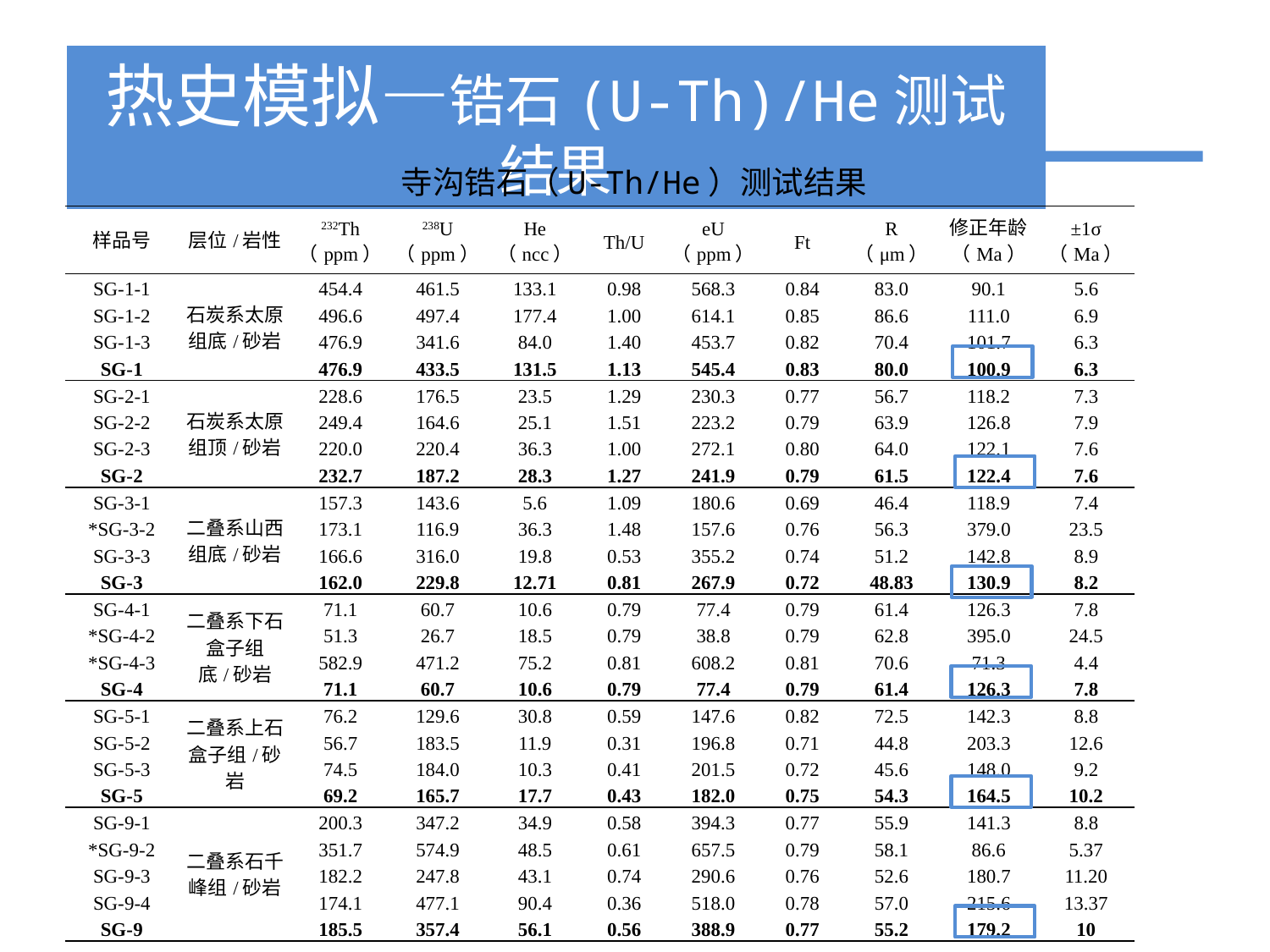

热史模拟—锆石(U-Th)/He测试结果

寺沟锆石（U-Th/He）测试结果
| 样品号 | 层位/岩性 | 232Th （ppm） | 238U （ppm） | He （ncc） | Th/U | eU （ppm） | Ft | R （μm） | 修正年龄 （Ma） | ±1σ （Ma） |
| --- | --- | --- | --- | --- | --- | --- | --- | --- | --- | --- |
| SG-1-1 | 石炭系太原组底/砂岩 | 454.4 | 461.5 | 133.1 | 0.98 | 568.3 | 0.84 | 83.0 | 90.1 | 5.6 |
| SG-1-2 |  | 496.6 | 497.4 | 177.4 | 1.00 | 614.1 | 0.85 | 86.6 | 111.0 | 6.9 |
| SG-1-3 |  | 476.9 | 341.6 | 84.0 | 1.40 | 453.7 | 0.82 | 70.4 | 101.7 | 6.3 |
| SG-1 |  | 476.9 | 433.5 | 131.5 | 1.13 | 545.4 | 0.83 | 80.0 | 100.9 | 6.3 |
| SG-2-1 | 石炭系太原组顶/砂岩 | 228.6 | 176.5 | 23.5 | 1.29 | 230.3 | 0.77 | 56.7 | 118.2 | 7.3 |
| SG-2-2 |  | 249.4 | 164.6 | 25.1 | 1.51 | 223.2 | 0.79 | 63.9 | 126.8 | 7.9 |
| SG-2-3 |  | 220.0 | 220.4 | 36.3 | 1.00 | 272.1 | 0.80 | 64.0 | 122.1 | 7.6 |
| SG-2 |  | 232.7 | 187.2 | 28.3 | 1.27 | 241.9 | 0.79 | 61.5 | 122.4 | 7.6 |
| SG-3-1 | 二叠系山西组底/砂岩 | 157.3 | 143.6 | 5.6 | 1.09 | 180.6 | 0.69 | 46.4 | 118.9 | 7.4 |
| \*SG-3-2 |  | 173.1 | 116.9 | 36.3 | 1.48 | 157.6 | 0.76 | 56.3 | 379.0 | 23.5 |
| SG-3-3 |  | 166.6 | 316.0 | 19.8 | 0.53 | 355.2 | 0.74 | 51.2 | 142.8 | 8.9 |
| SG-3 |  | 162.0 | 229.8 | 12.71 | 0.81 | 267.9 | 0.72 | 48.83 | 130.9 | 8.2 |
| SG-4-1 | 二叠系下石盒子组底/砂岩 | 71.1 | 60.7 | 10.6 | 0.79 | 77.4 | 0.79 | 61.4 | 126.3 | 7.8 |
| \*SG-4-2 |  | 51.3 | 26.7 | 18.5 | 0.79 | 38.8 | 0.79 | 62.8 | 395.0 | 24.5 |
| \*SG-4-3 |  | 582.9 | 471.2 | 75.2 | 0.81 | 608.2 | 0.81 | 70.6 | 71.3 | 4.4 |
| SG-4 |  | 71.1 | 60.7 | 10.6 | 0.79 | 77.4 | 0.79 | 61.4 | 126.3 | 7.8 |
| SG-5-1 | 二叠系上石盒子组/砂岩 | 76.2 | 129.6 | 30.8 | 0.59 | 147.6 | 0.82 | 72.5 | 142.3 | 8.8 |
| SG-5-2 |  | 56.7 | 183.5 | 11.9 | 0.31 | 196.8 | 0.71 | 44.8 | 203.3 | 12.6 |
| SG-5-3 |  | 74.5 | 184.0 | 10.3 | 0.41 | 201.5 | 0.72 | 45.6 | 148.0 | 9.2 |
| SG-5 |  | 69.2 | 165.7 | 17.7 | 0.43 | 182.0 | 0.75 | 54.3 | 164.5 | 10.2 |
| SG-9-1 | 二叠系石千峰组/砂岩 | 200.3 | 347.2 | 34.9 | 0.58 | 394.3 | 0.77 | 55.9 | 141.3 | 8.8 |
| \*SG-9-2 |  | 351.7 | 574.9 | 48.5 | 0.61 | 657.5 | 0.79 | 58.1 | 86.6 | 5.37 |
| SG-9-3 |  | 182.2 | 247.8 | 43.1 | 0.74 | 290.6 | 0.76 | 52.6 | 180.7 | 11.20 |
| SG-9-4 |  | 174.1 | 477.1 | 90.4 | 0.36 | 518.0 | 0.78 | 57.0 | 215.6 | 13.37 |
| SG-9 |  | 185.5 | 357.4 | 56.1 | 0.56 | 388.9 | 0.77 | 55.2 | 179.2 | 10 |